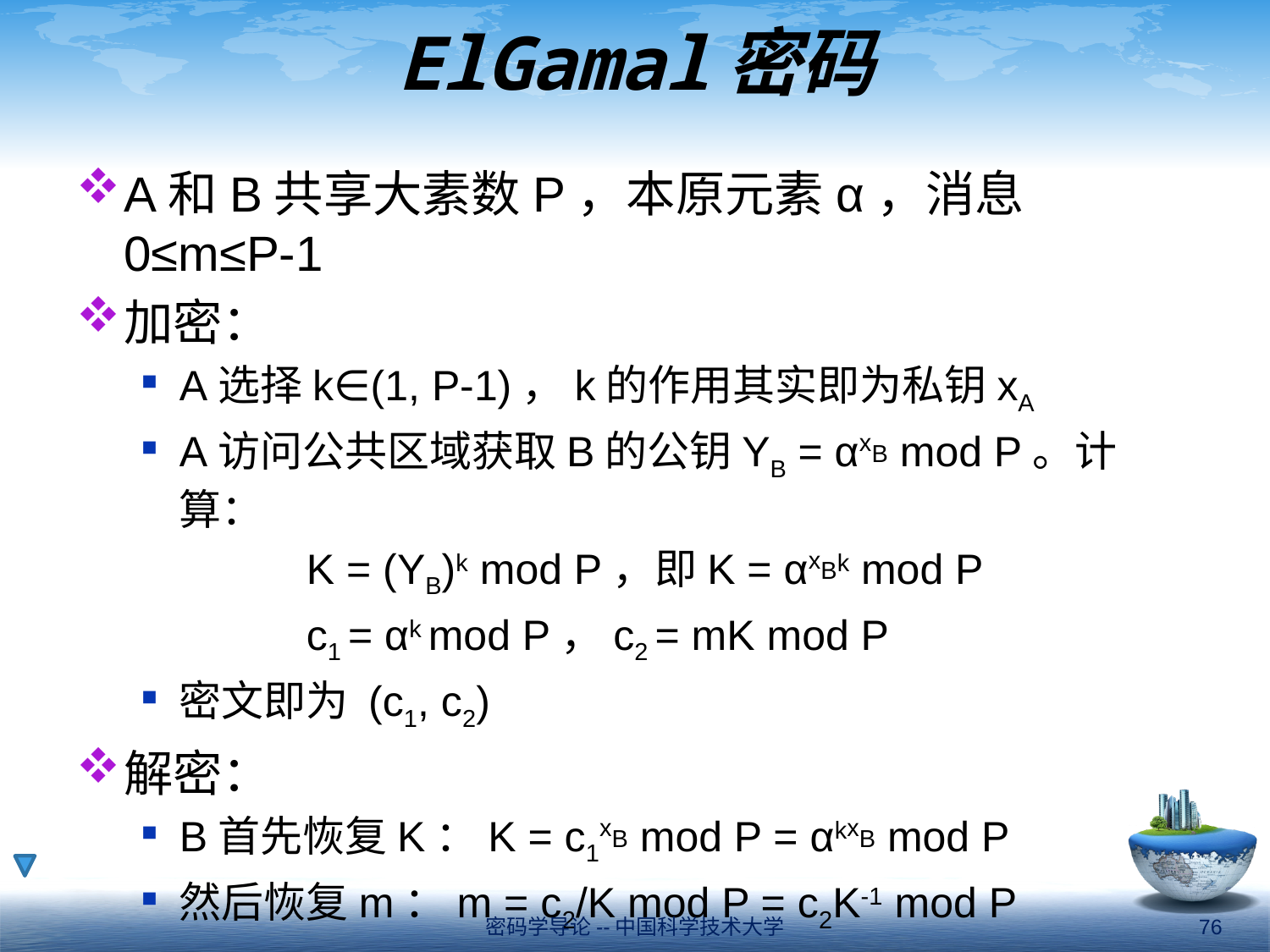

# ElGamal密码
A和B共享大素数P，本原元素α，消息0≤m≤P-1
加密：
A选择k∈(1, P-1)，k的作用其实即为私钥xA
A访问公共区域获取B的公钥YB = αxB mod P。计算：
		K = (YB)k mod P，即K = αxBk mod P
		c1 = αk mod P，c2 = mK mod P
密文即为 (c1, c2)
解密：
B首先恢复K：K = c1xB mod P = αkxB mod P
然后恢复m：m = c2/K mod P = c2K-1 mod P

密码学导论--中国科学技术大学
76